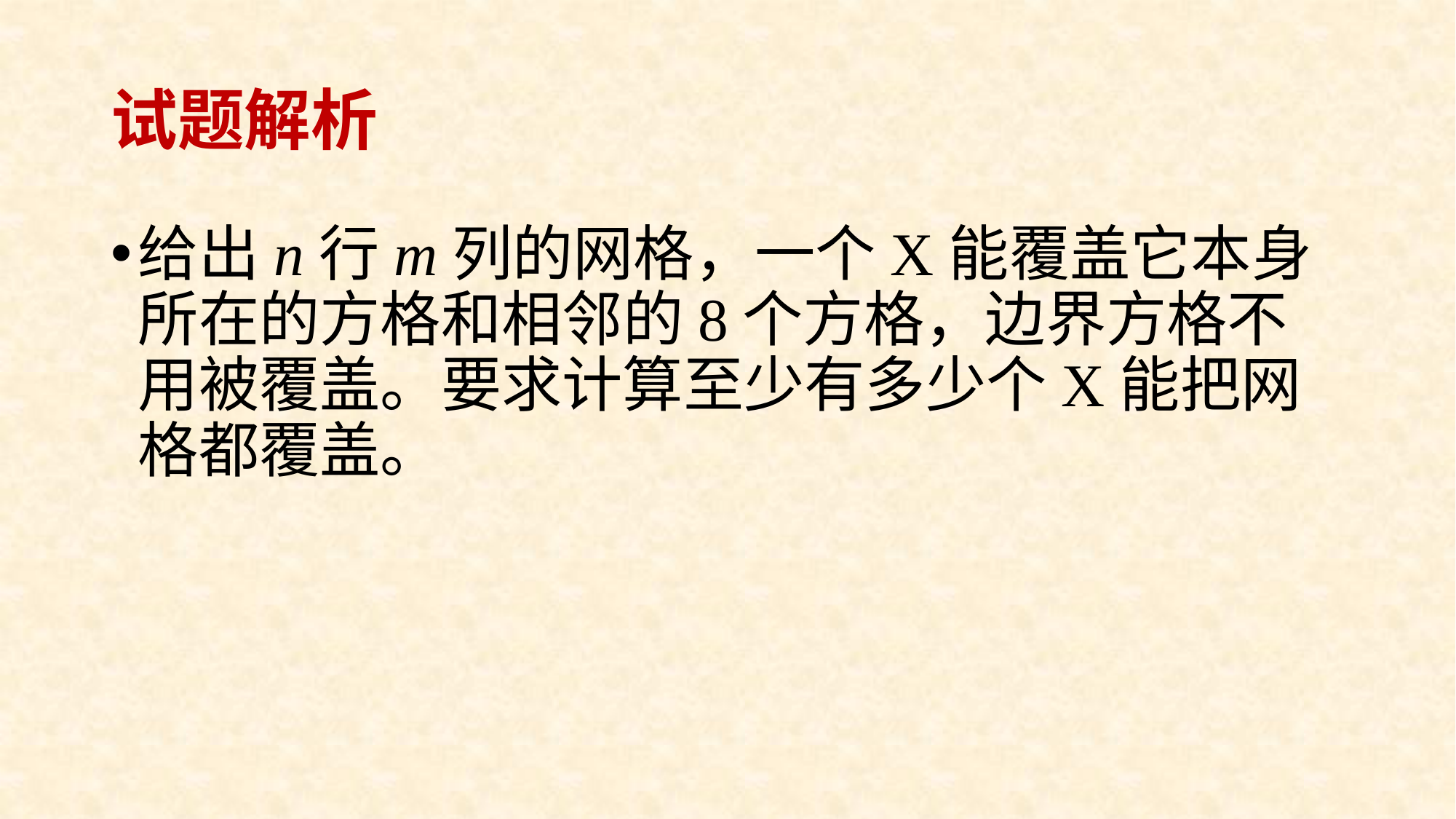

# 试题解析
给出n行m列的网格，一个X能覆盖它本身所在的方格和相邻的8个方格，边界方格不用被覆盖。要求计算至少有多少个X能把网格都覆盖。